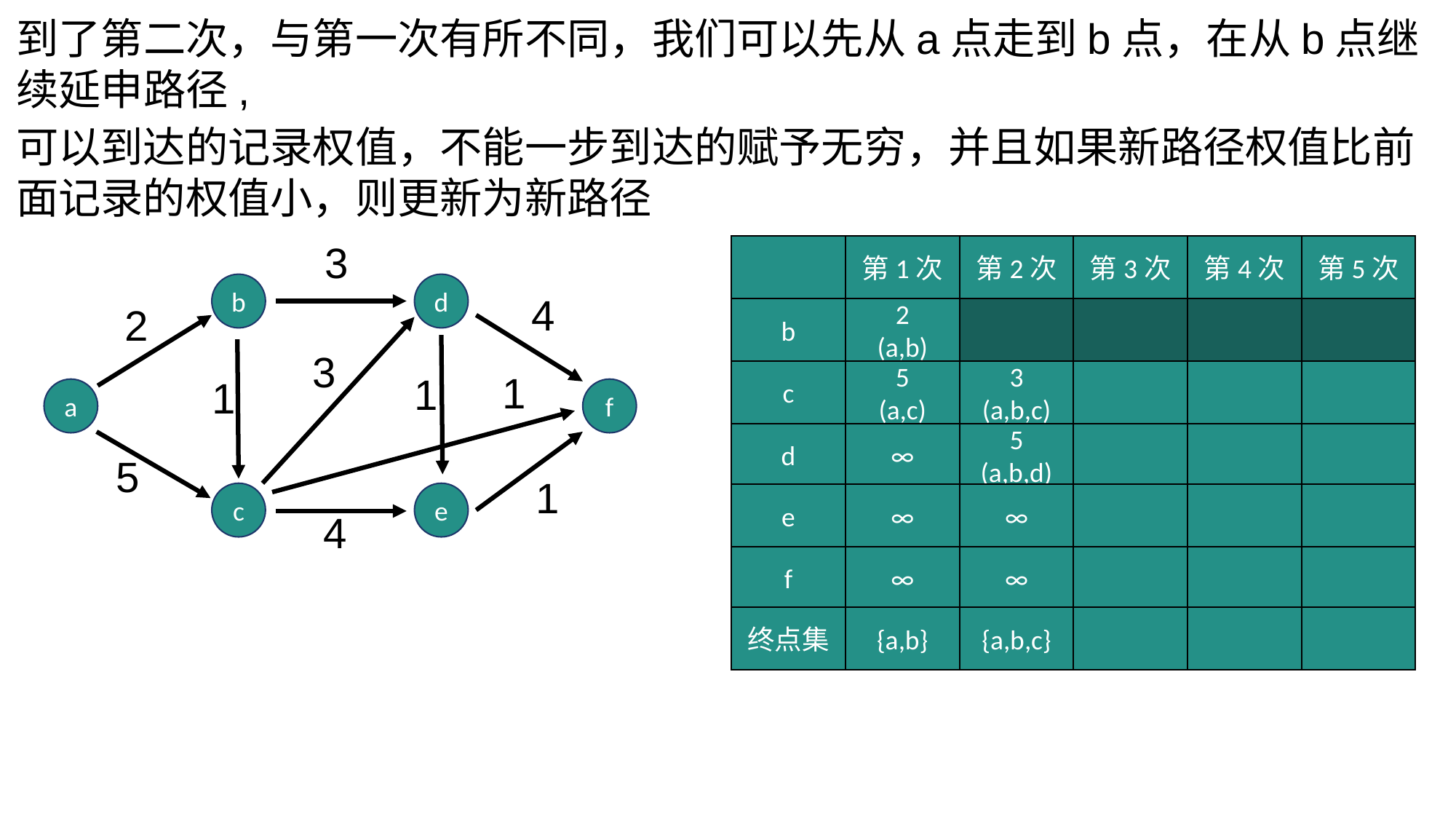

到了第二次，与第一次有所不同，我们可以先从a点走到b点，在从b点继续延申路径,
可以到达的记录权值，不能一步到达的赋予无穷，并且如果新路径权值比前面记录的权值小，则更新为新路径
3

第1次
第2次
第3次
第4次
第5次
b
d
4
2
b
2
(a,b)

3
1
c
5
(a,c)
3
(a,b,c)

1
1
a
f
d
∞
5
(a,b,d)

5
1
c
e
e
∞
∞

4
f
∞
∞

终点集
{a,b}
{a,b,c}